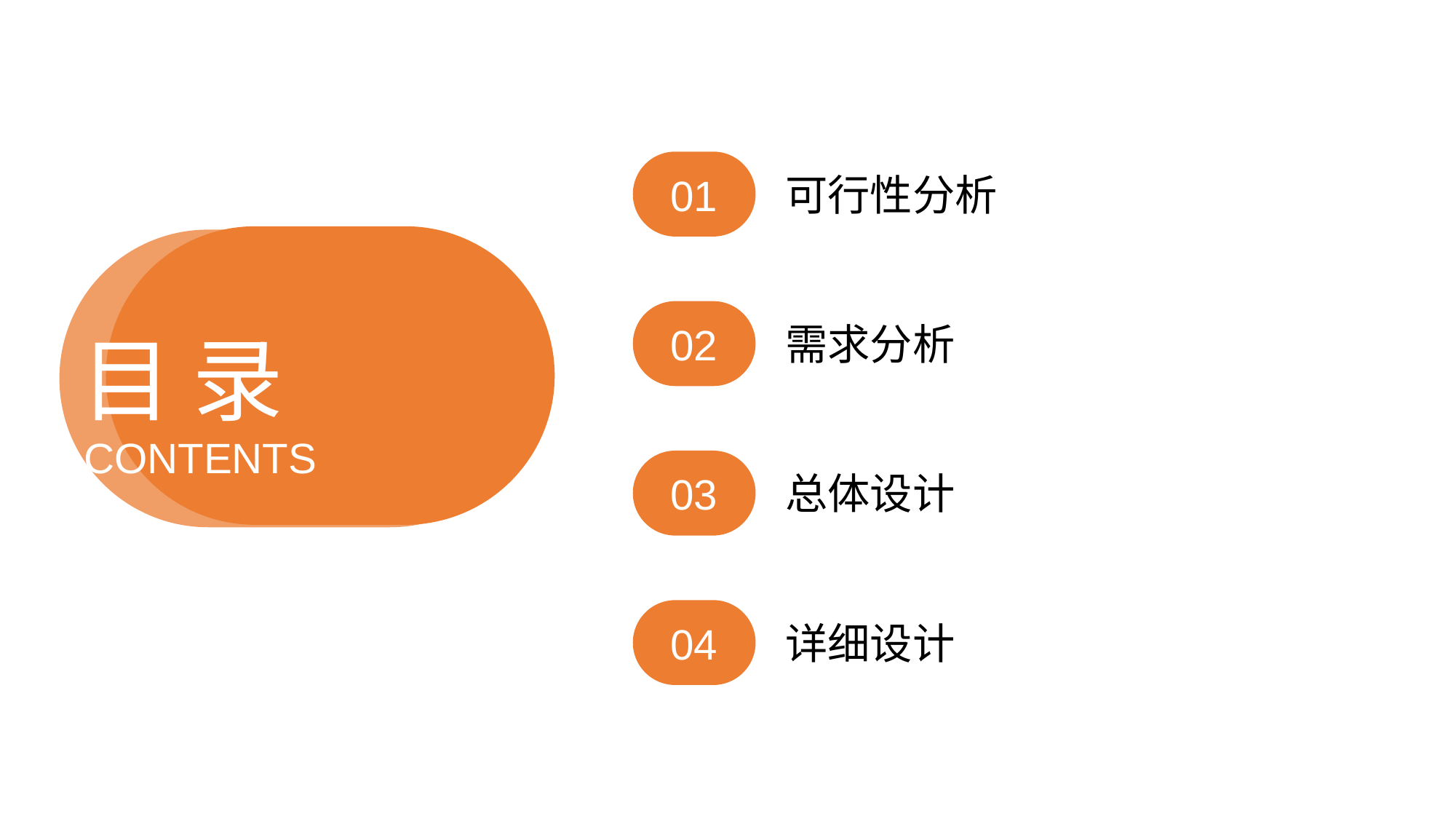

01
可行性分析

02
需求分析
目 录
CONTENTS
03
总体设计
04
详细设计